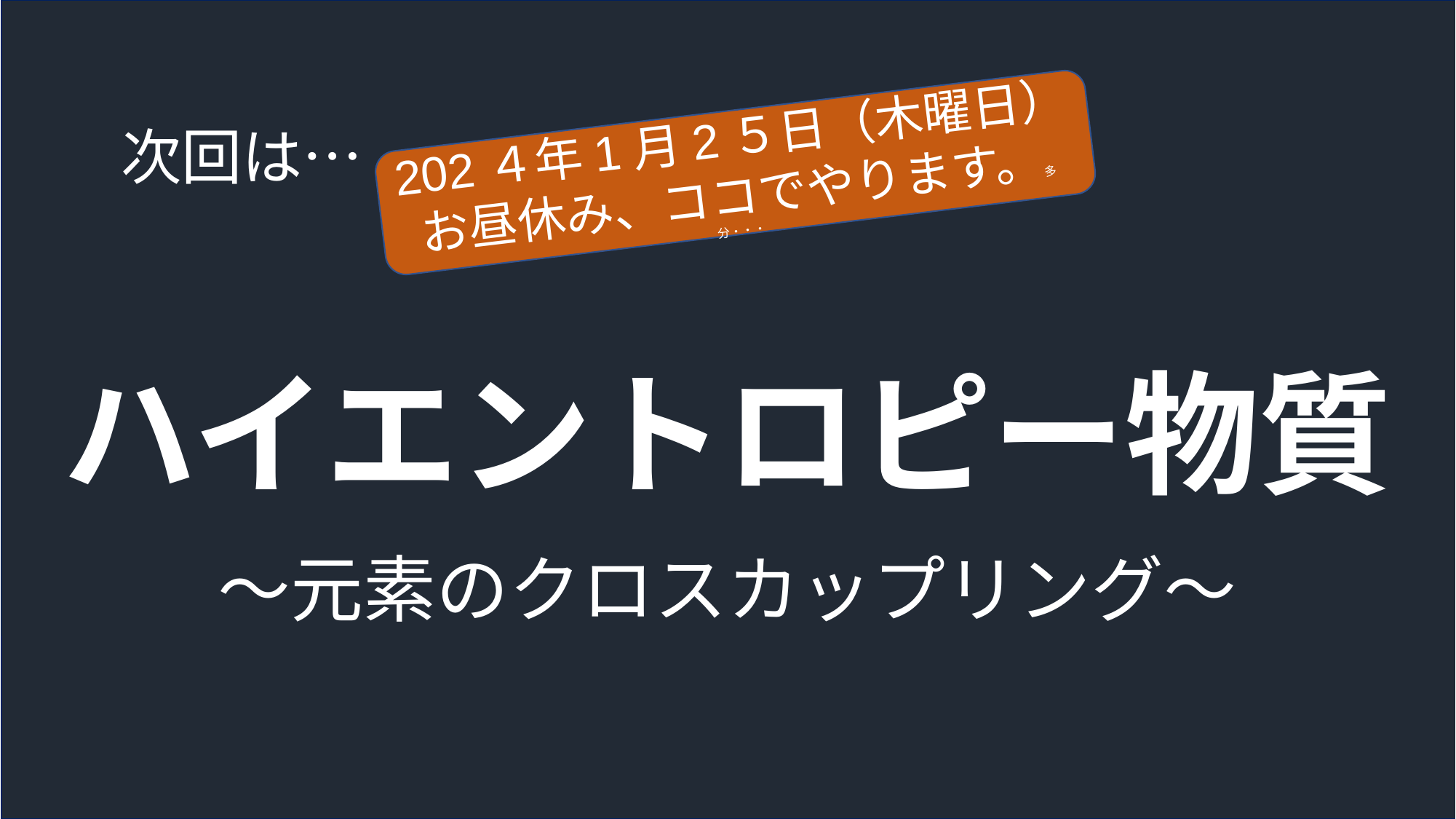

202４年1月2５日（木曜日）
お昼休み、ココでやります。多分・・・
次回は…
ハイエントロピー物質

～元素のクロスカップリング～